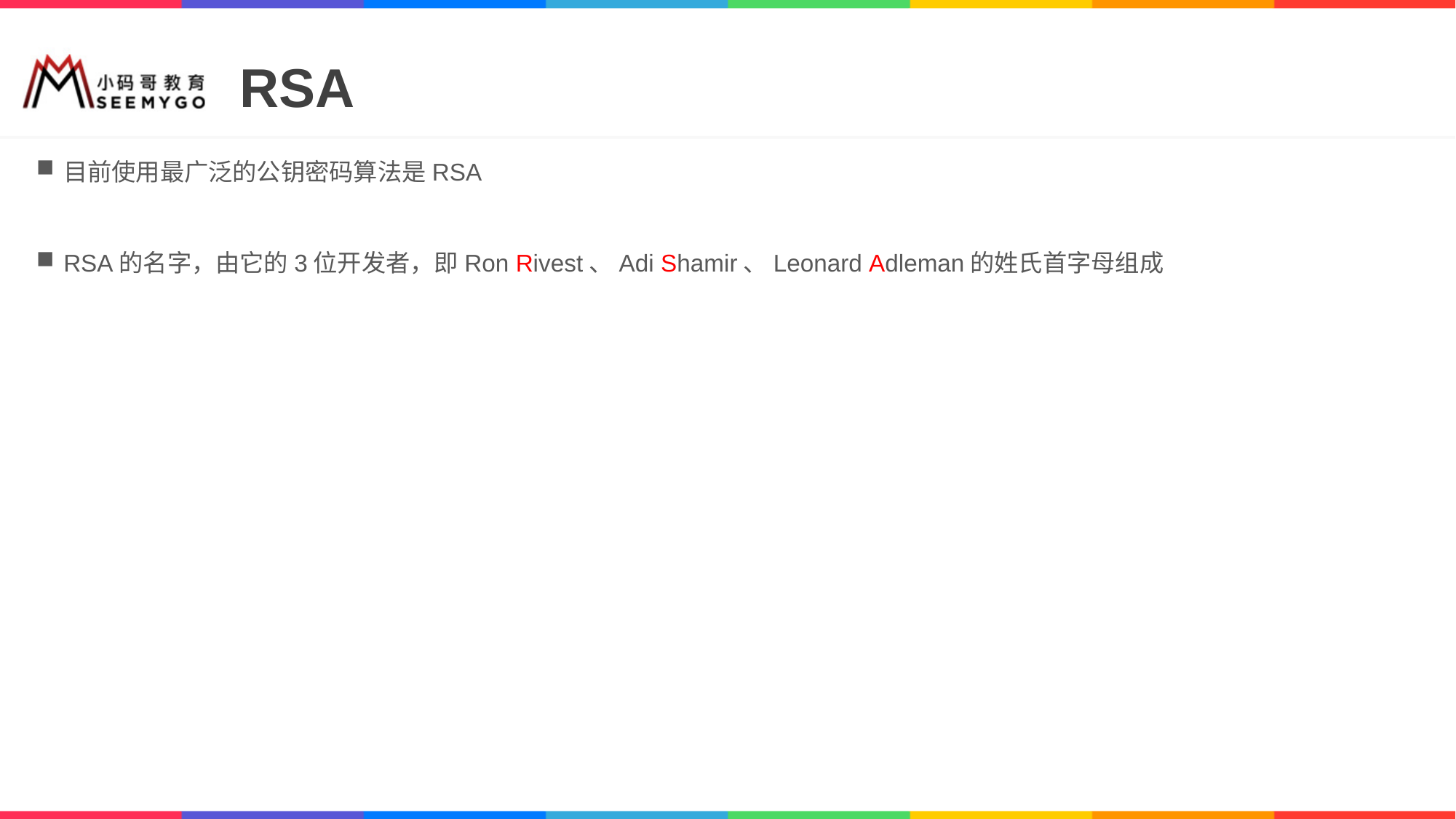

# RSA
目前使用最广泛的公钥密码算法是RSA

RSA的名字，由它的3位开发者，即Ron Rivest、Adi Shamir、Leonard Adleman的姓氏首字母组成